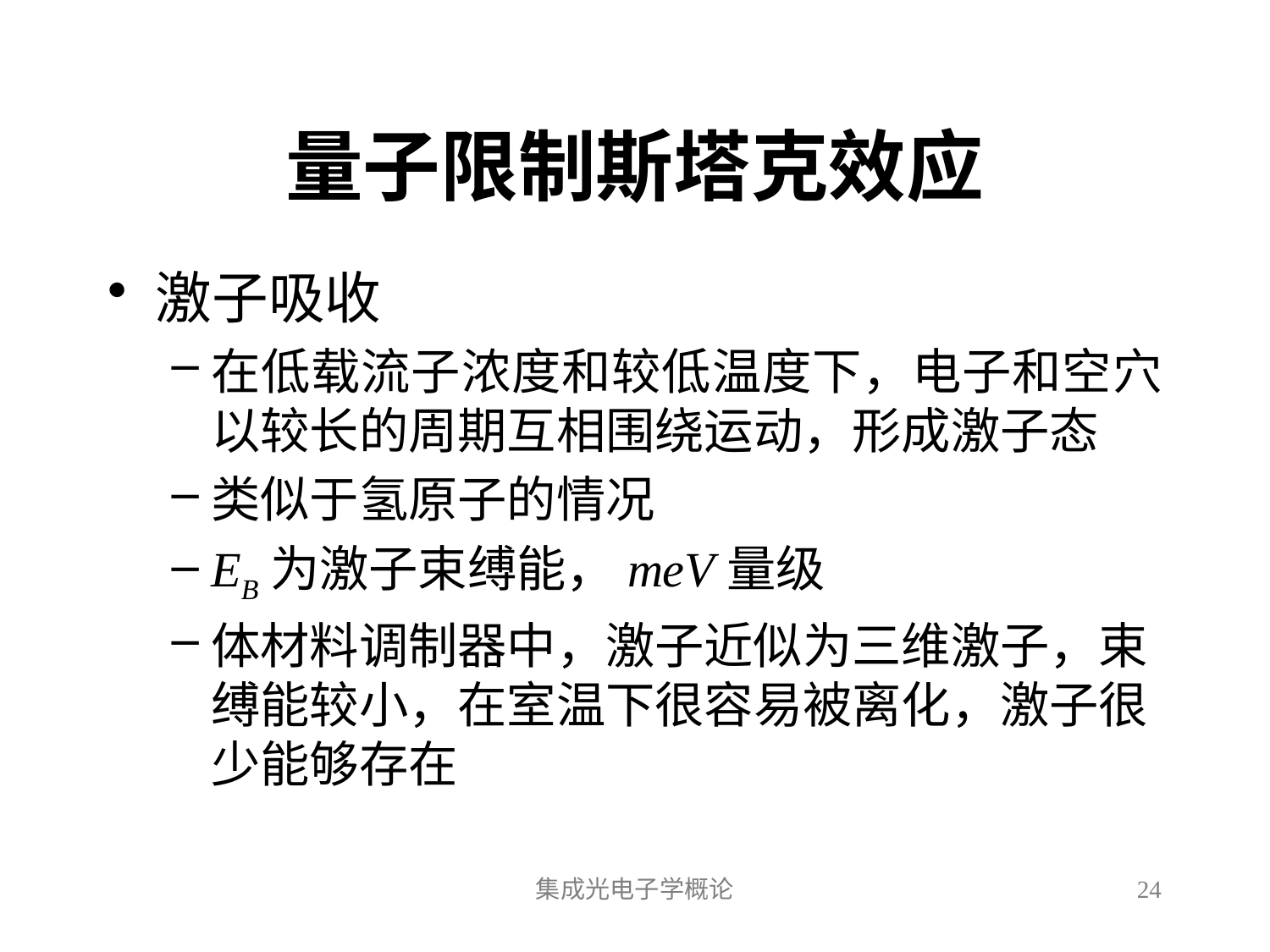

# 量子限制斯塔克效应
激子吸收
在低载流子浓度和较低温度下，电子和空穴以较长的周期互相围绕运动，形成激子态
类似于氢原子的情况
EB为激子束缚能，meV量级
体材料调制器中，激子近似为三维激子，束缚能较小，在室温下很容易被离化，激子很少能够存在
集成光电子学概论
24